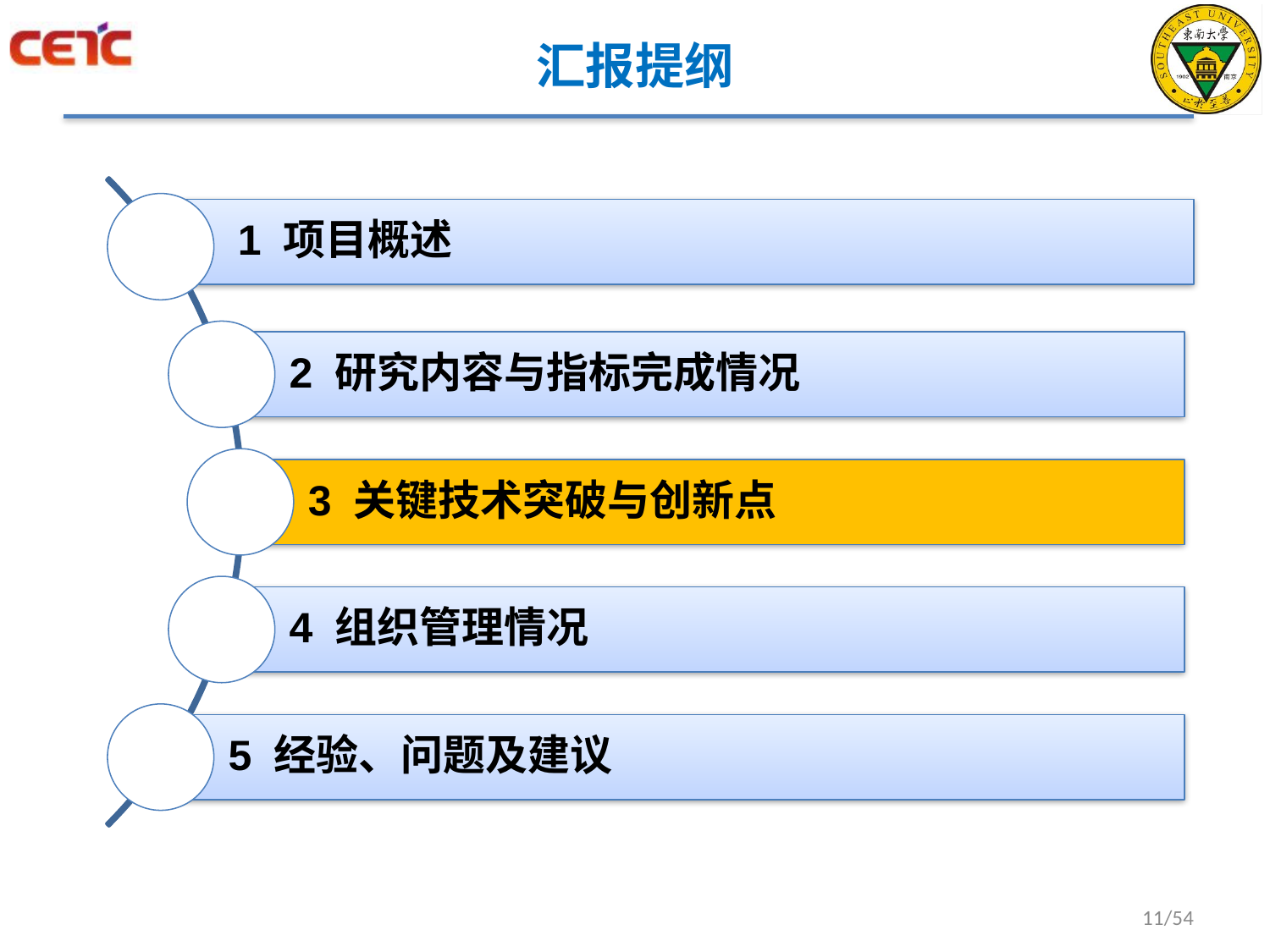

# 汇报提纲
1 项目概述
2 研究内容与指标完成情况
3 关键技术突破与创新点
4 组织管理情况
5 经验、问题及建议
11/54